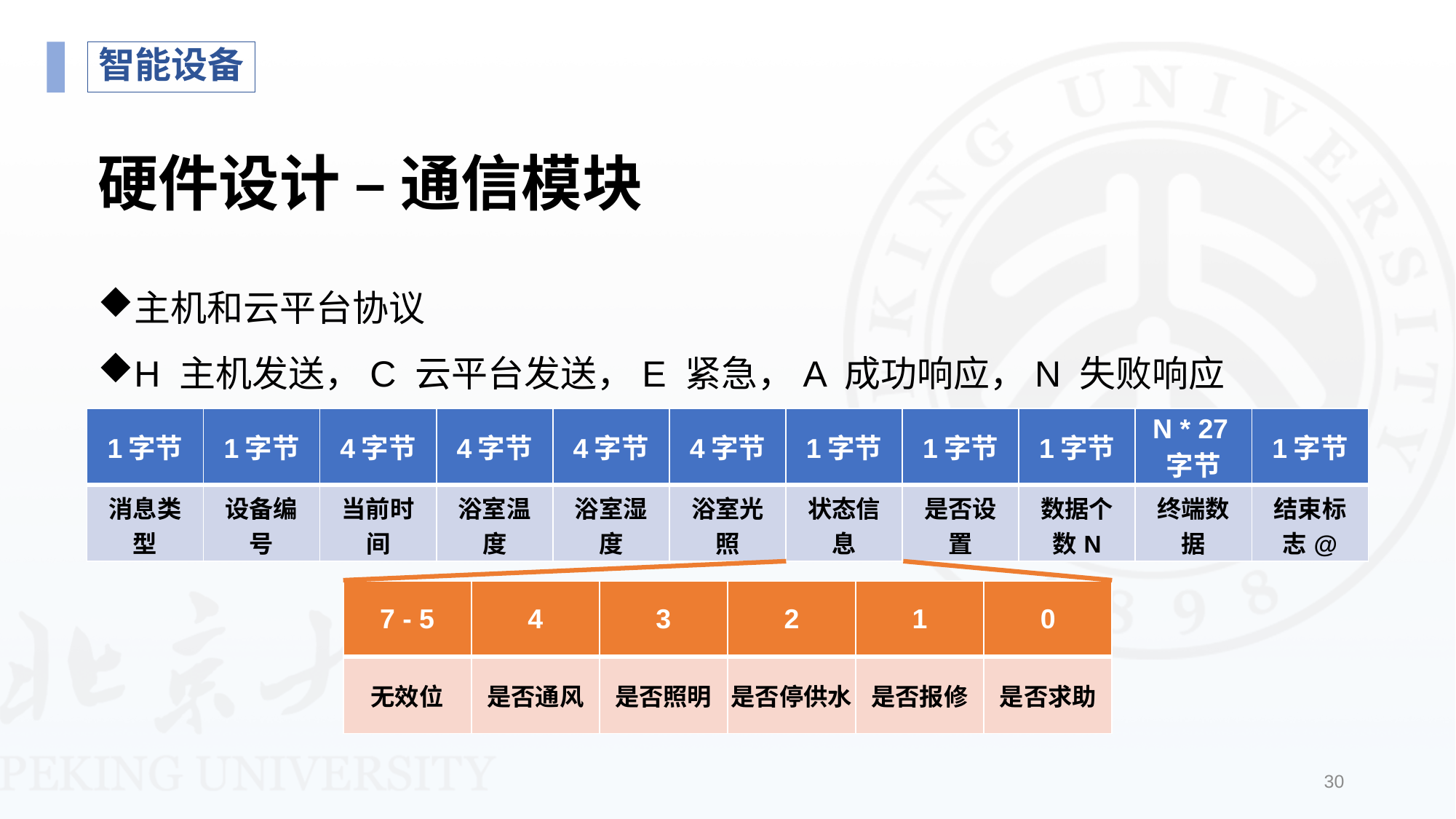

智能设备
# 硬件设计 – 通信模块
主机和云平台协议
H 主机发送，C 云平台发送，E 紧急，A 成功响应，N 失败响应
| 1字节 | 1字节 | 4字节 | 4字节 | 4字节 | 4字节 | 1字节 | 1字节 | 1字节 | N \* 27字节 | 1字节 |
| --- | --- | --- | --- | --- | --- | --- | --- | --- | --- | --- |
| 消息类型 | 设备编号 | 当前时间 | 浴室温度 | 浴室湿度 | 浴室光照 | 状态信息 | 是否设置 | 数据个数N | 终端数据 | 结束标志@ |
| 7 - 5 | 4 | 3 | 2 | 1 | 0 |
| --- | --- | --- | --- | --- | --- |
| 无效位 | 是否通风 | 是否照明 | 是否停供水 | 是否报修 | 是否求助 |
30